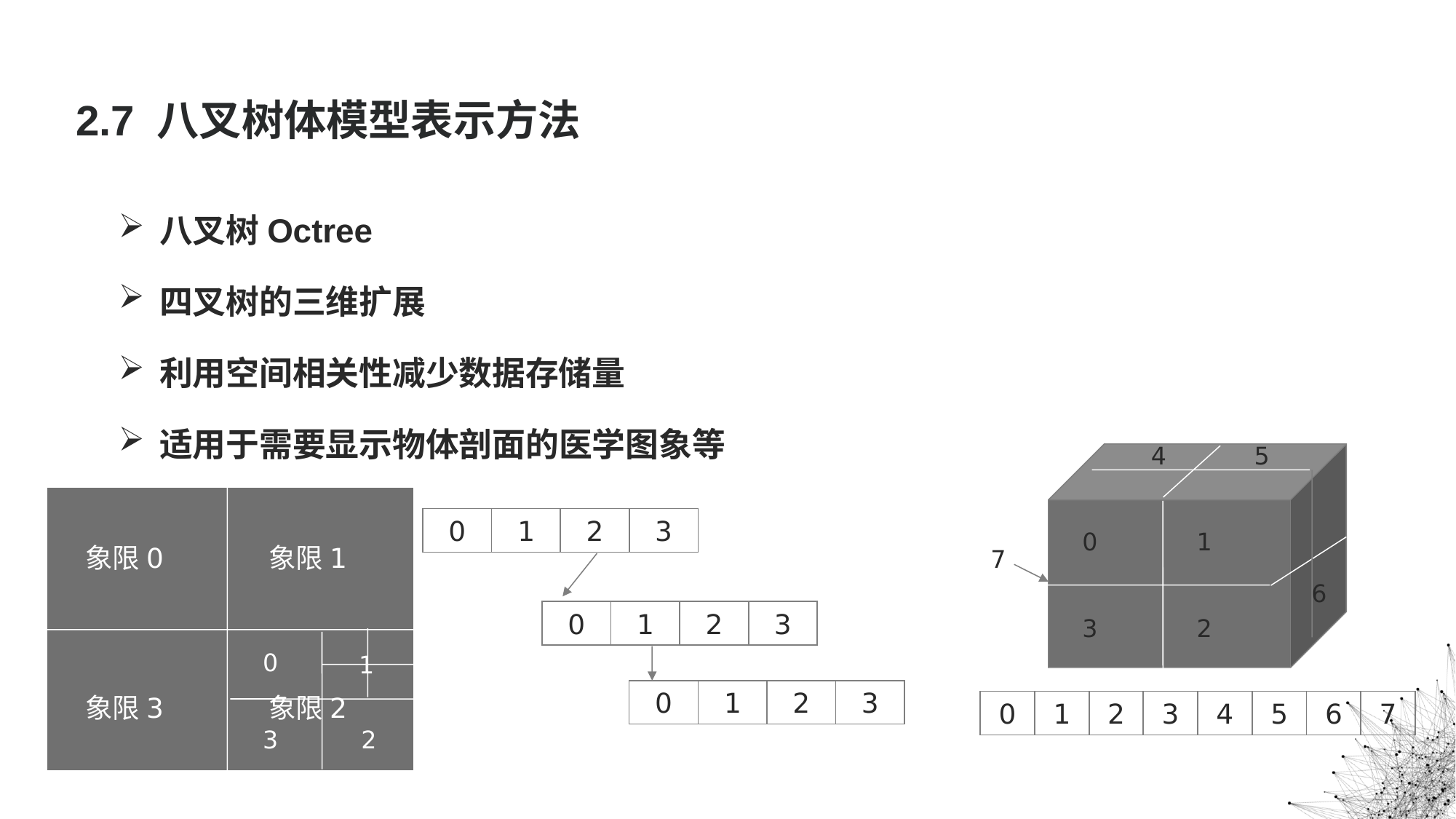

# 2.7 八叉树体模型表示方法
八叉树Octree
四叉树的三维扩展
利用空间相关性减少数据存储量
适用于需要显示物体剖面的医学图象等
4
5

0
1
2
3
0
1
象限0
象限1

7

6

0
1
2
3
3
2

0
1

0
1
2
3
象限3
象限2
0
1
2
3
4
5
6
7

3
2